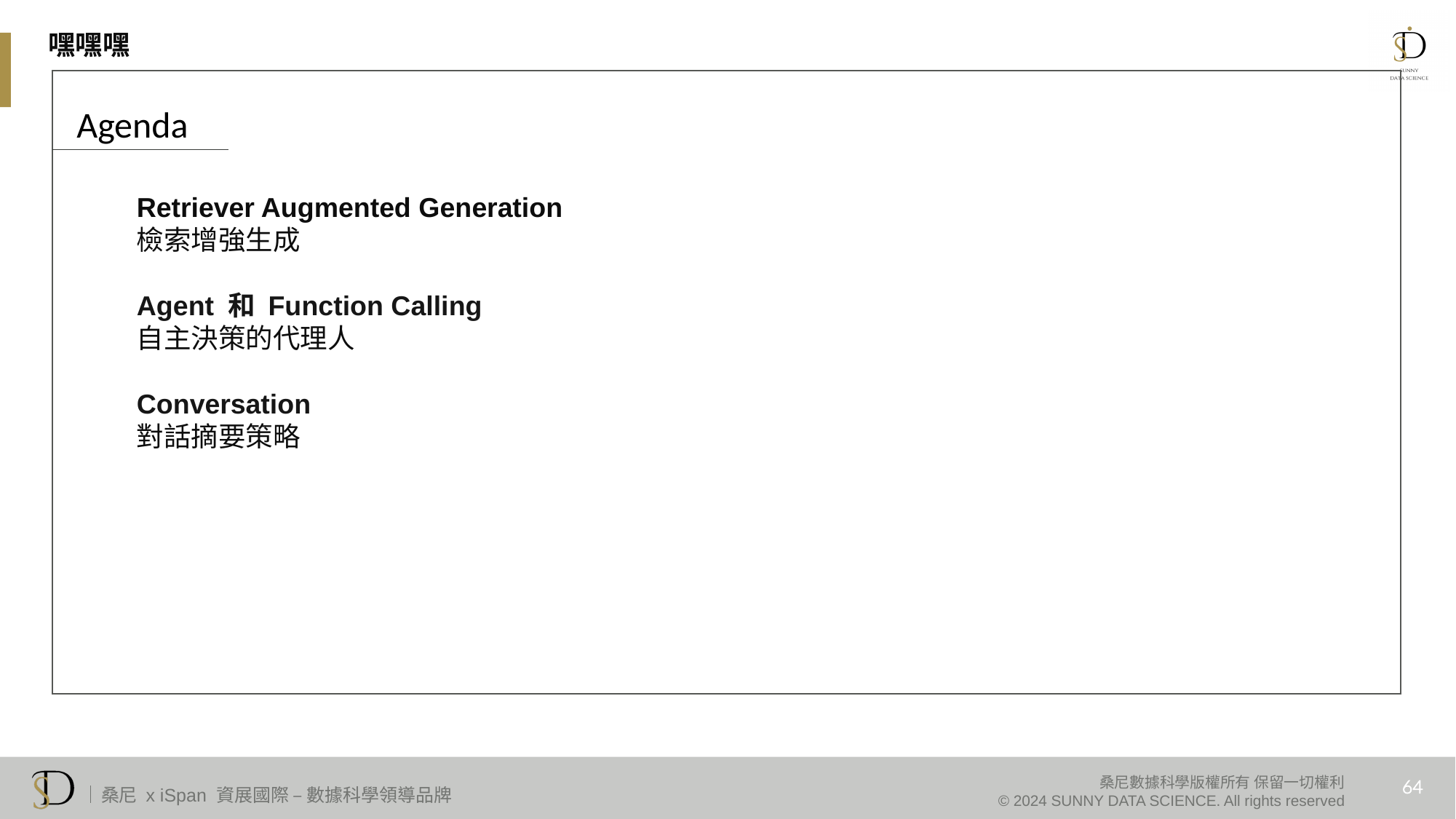

嘿嘿嘿

Agenda
Retriever Augmented Generation
檢索增強生成

Agent 和 Function Calling
自主決策的代理人

Conversation
對話摘要策略